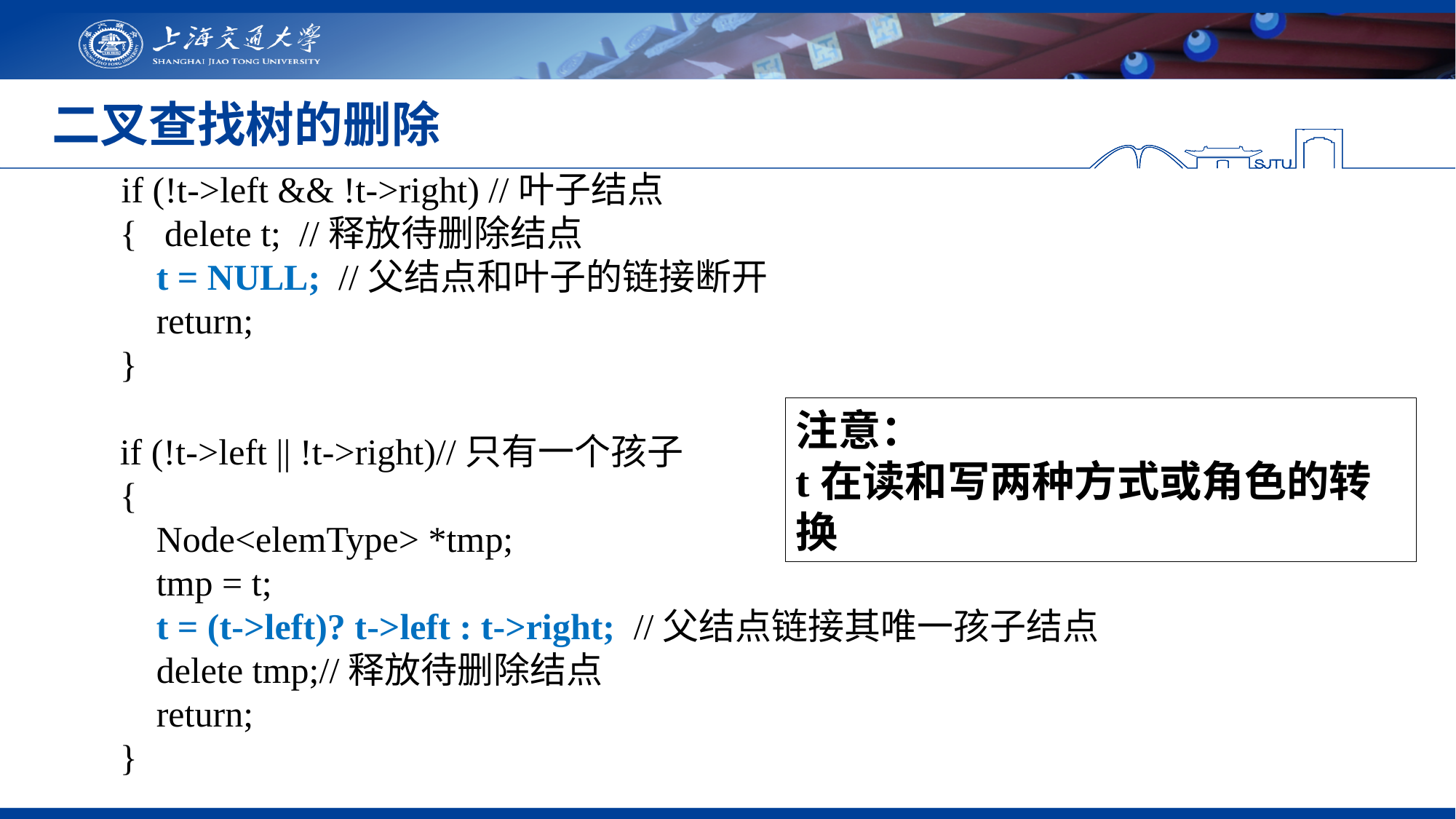

# 二叉查找树的删除
                if (!t->left && !t->right) //叶子结点
            {   delete t;  //释放待删除结点
                t = NULL;  //父结点和叶子的链接断开
                return;
            }

            if (!t->left || !t->right)//只有一个孩子
            {
                Node<elemType> *tmp;
                tmp = t;
                t = (t->left)? t->left : t->right;  //父结点链接其唯一孩子结点
                delete tmp;//释放待删除结点
                return;
            }
注意：
t在读和写两种方式或角色的转换